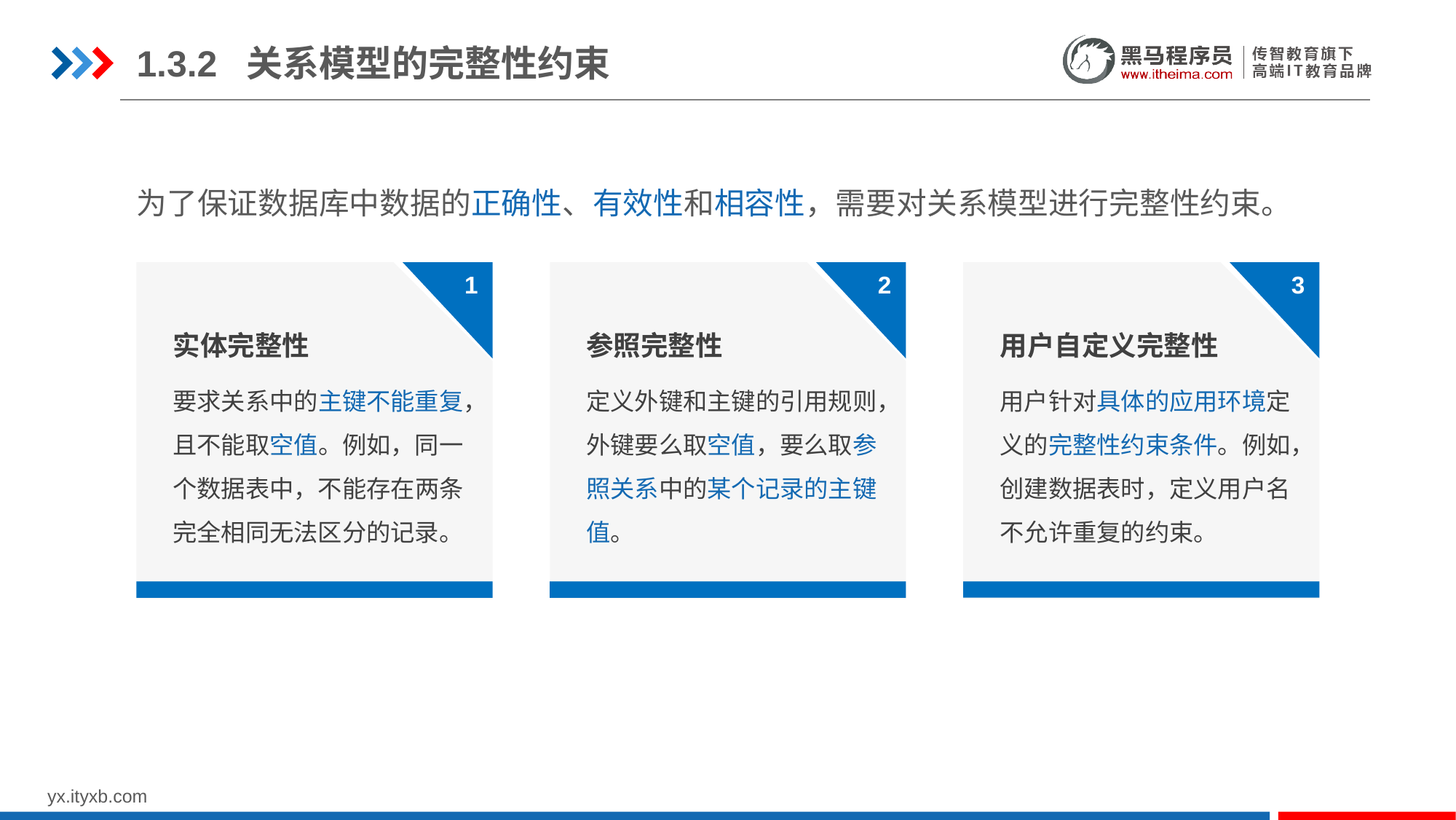

1.3.2  关系模型的完整性约束
为了保证数据库中数据的正确性、有效性和相容性，需要对关系模型进行完整性约束。

1

2

3
实体完整性
参照完整性
用户自定义完整性
要求关系中的主键不能重复，且不能取空值。例如，同一个数据表中，不能存在两条完全相同无法区分的记录。
定义外键和主键的引用规则，外键要么取空值，要么取参照关系中的某个记录的主键值。
用户针对具体的应用环境定义的完整性约束条件。例如，创建数据表时，定义用户名不允许重复的约束。